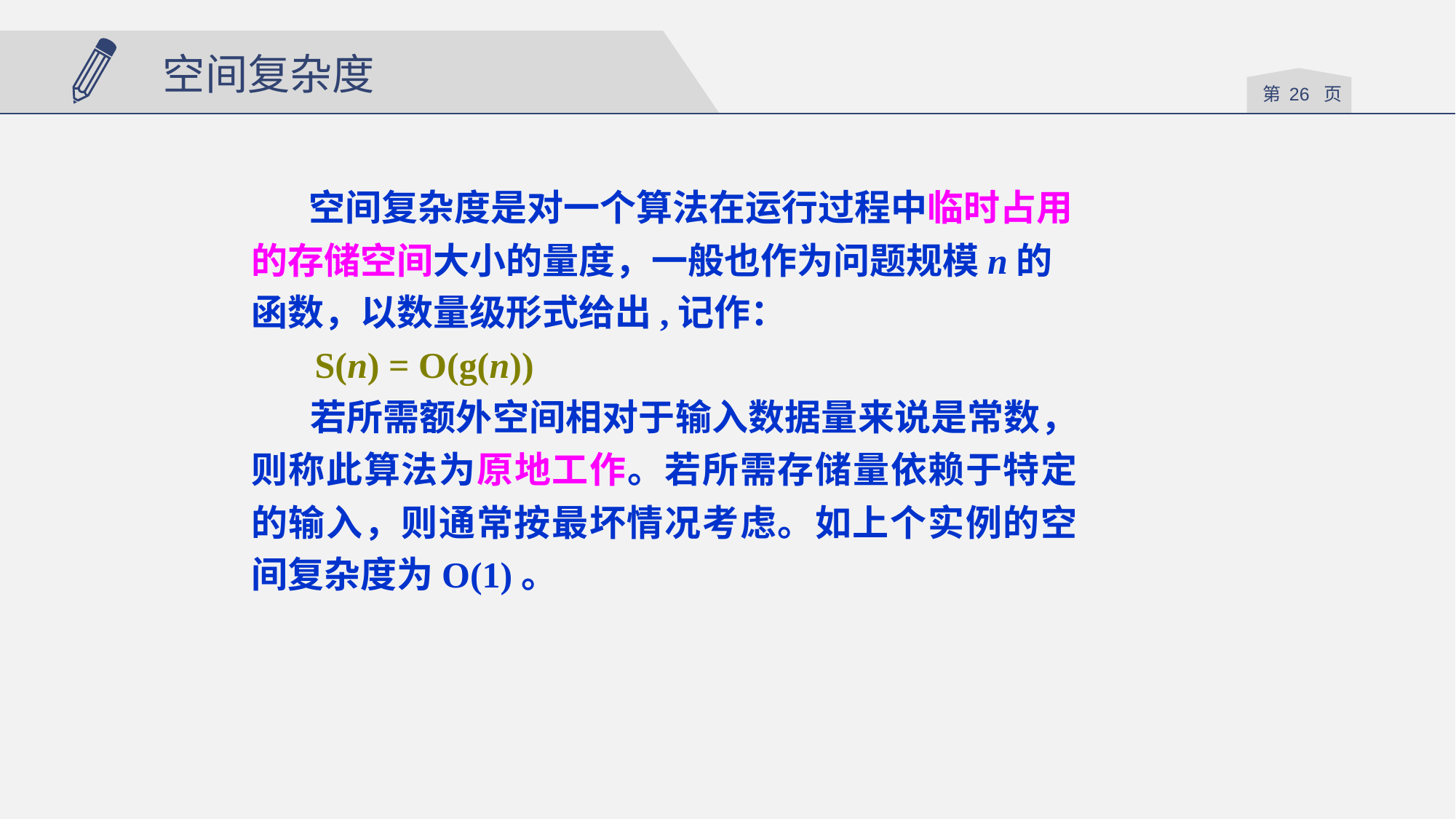

空间复杂度
      空间复杂度是对一个算法在运行过程中临时占用的存储空间大小的量度，一般也作为问题规模n的函数，以数量级形式给出,记作：
       S(n) = O(g(n))
      若所需额外空间相对于输入数据量来说是常数，则称此算法为原地工作。若所需存储量依赖于特定的输入，则通常按最坏情况考虑。如上个实例的空间复杂度为O(1)。